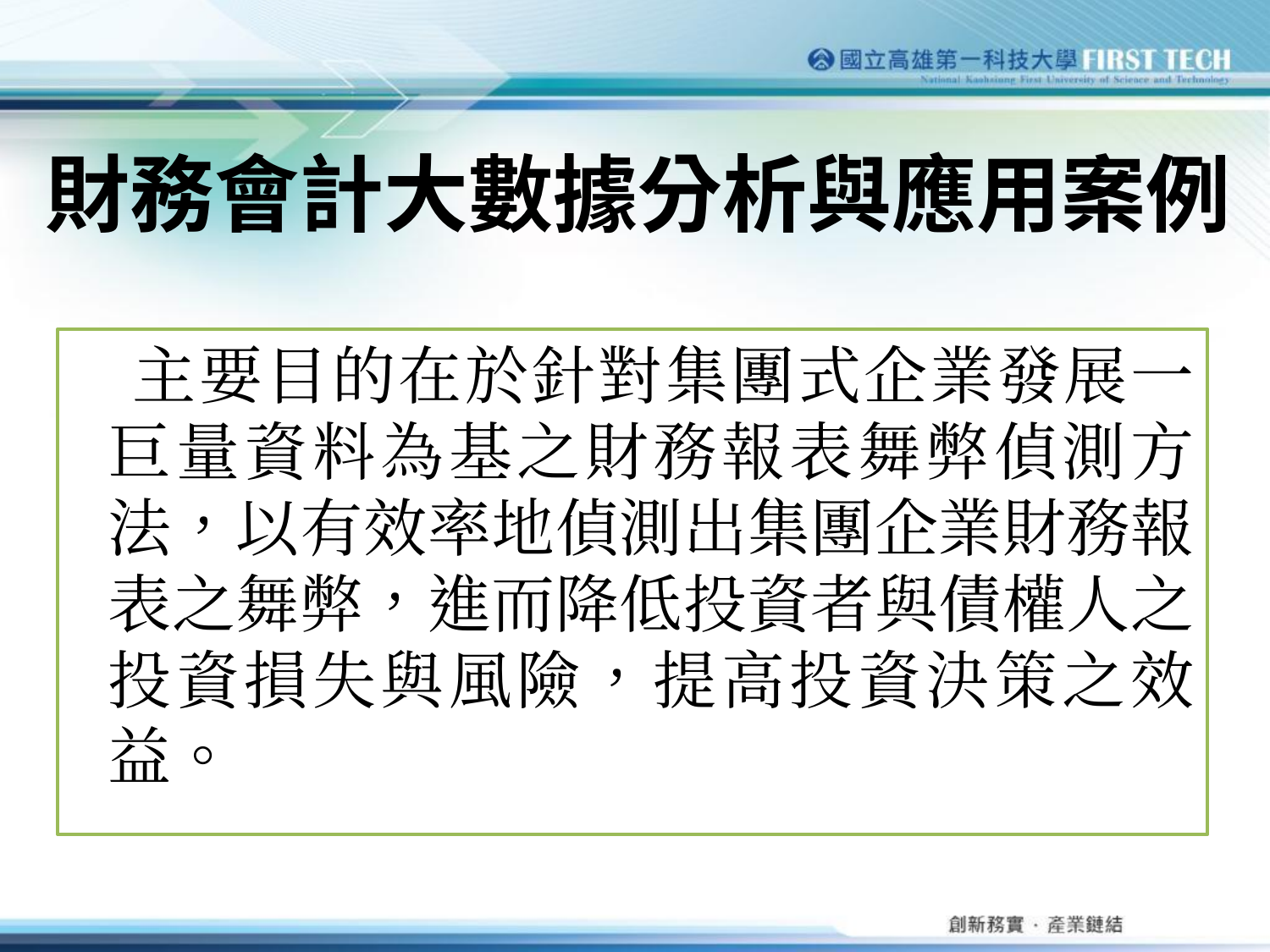

# 財務會計大數據分析與應用案例
  主要目的在於針對集團式企業發展一巨量資料為基之財務報表舞弊偵測方法，以有效率地偵測出集團企業財務報表之舞弊，進而降低投資者與債權人之投資損失與風險，提高投資決策之效益。